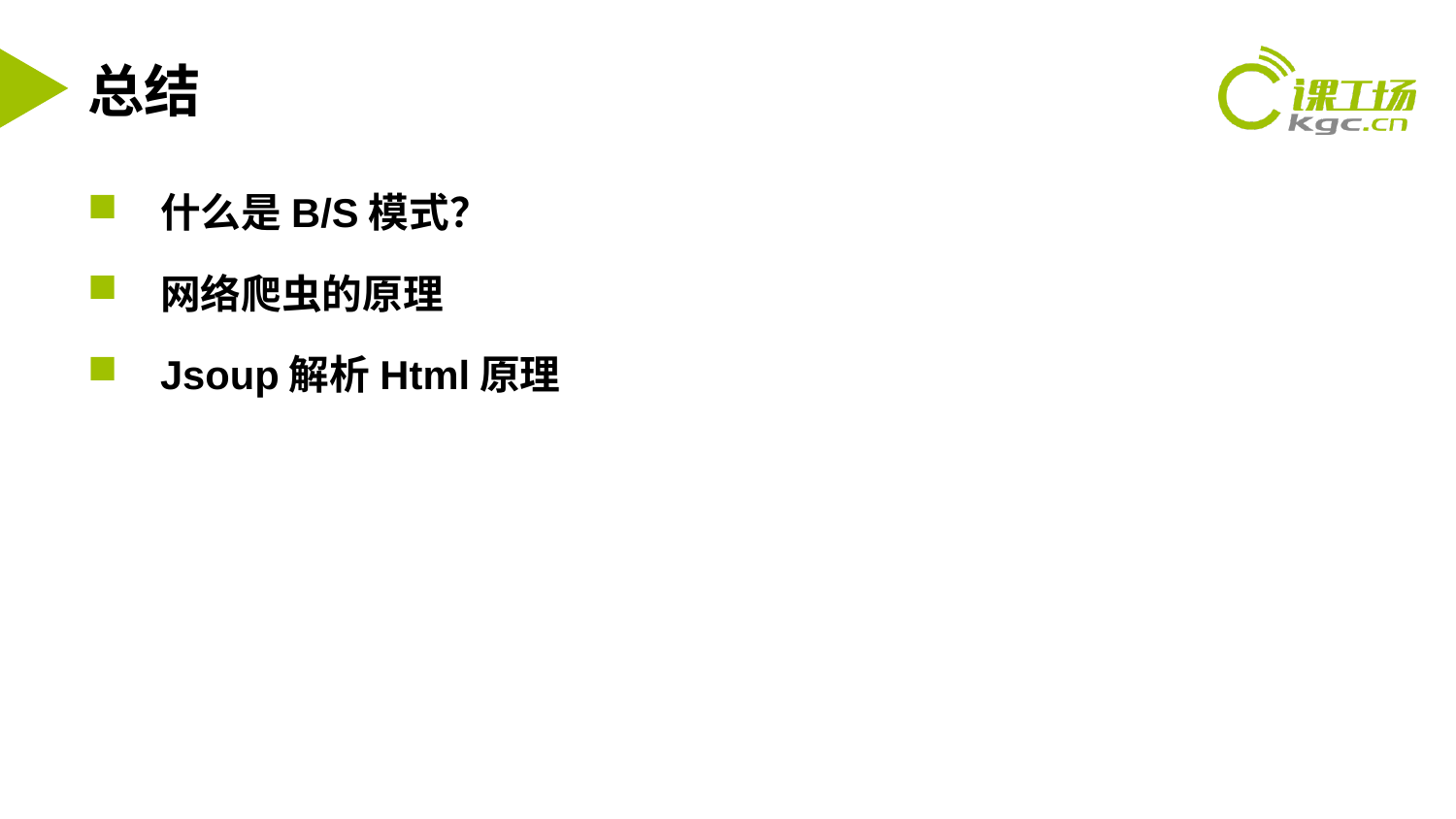

# 总结
什么是B/S模式？
网络爬虫的原理
Jsoup解析Html原理

浏览器
视频格式